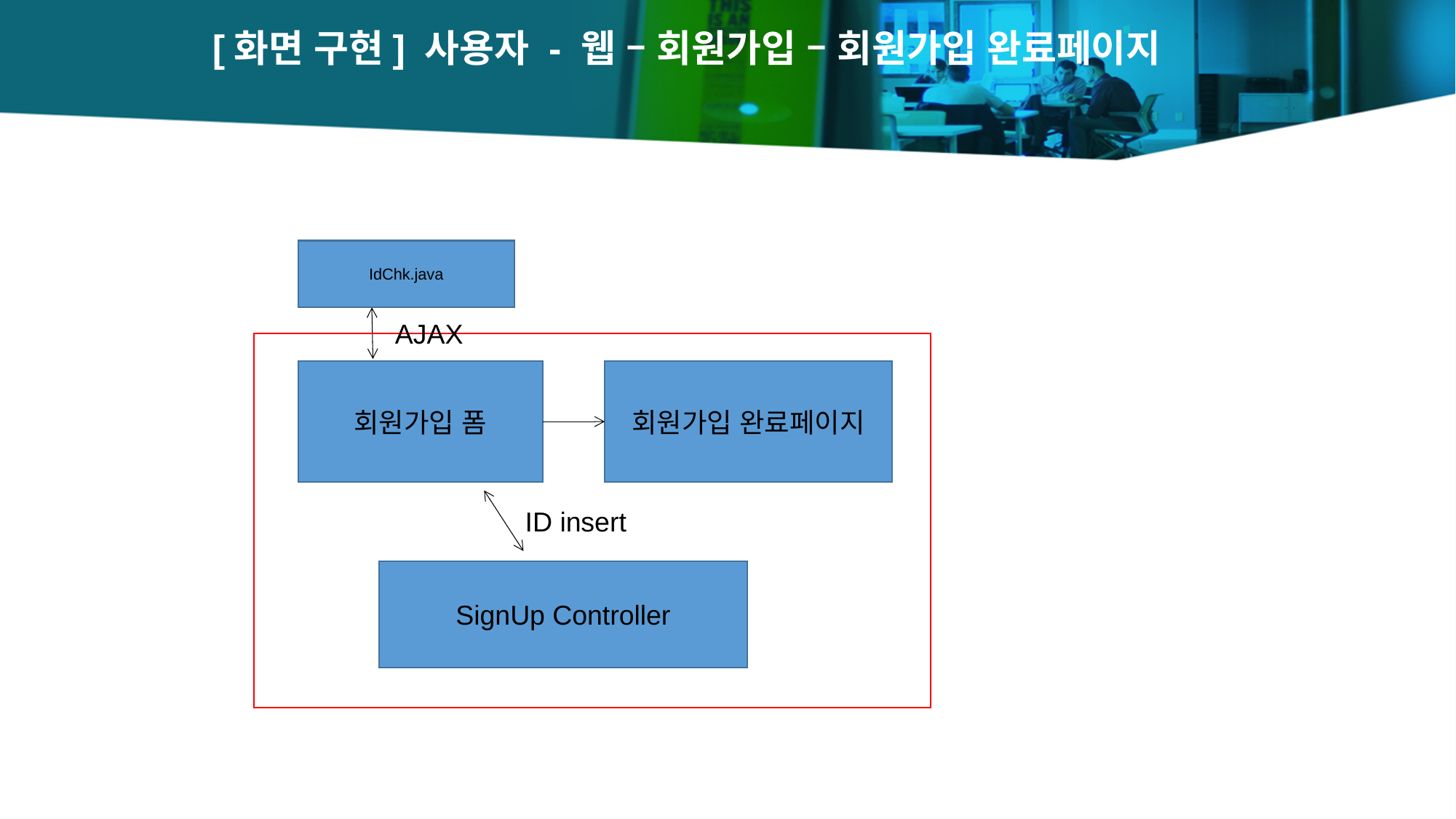

[화면 구현] 사용자 - 웹 – 회원가입 – 회원가입 완료페이지
IdChk.java
AJAX

회원가입 폼
회원가입 완료페이지
ID insert
SignUp Controller